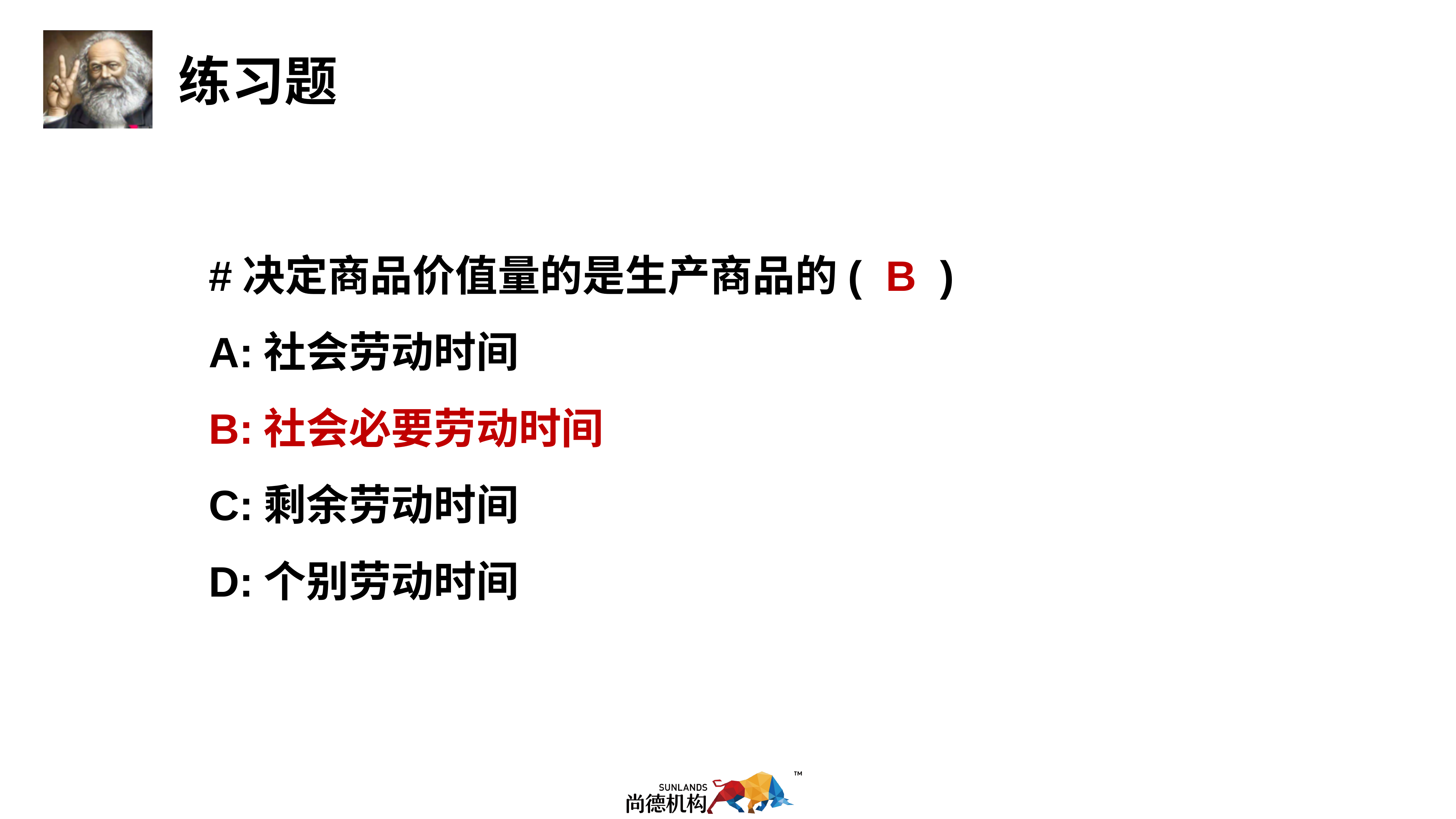

#决定商品价值量的是生产商品的(  B  )
A:社会劳动时间
B:社会必要劳动时间
C:剩余劳动时间
D:个别劳动时间